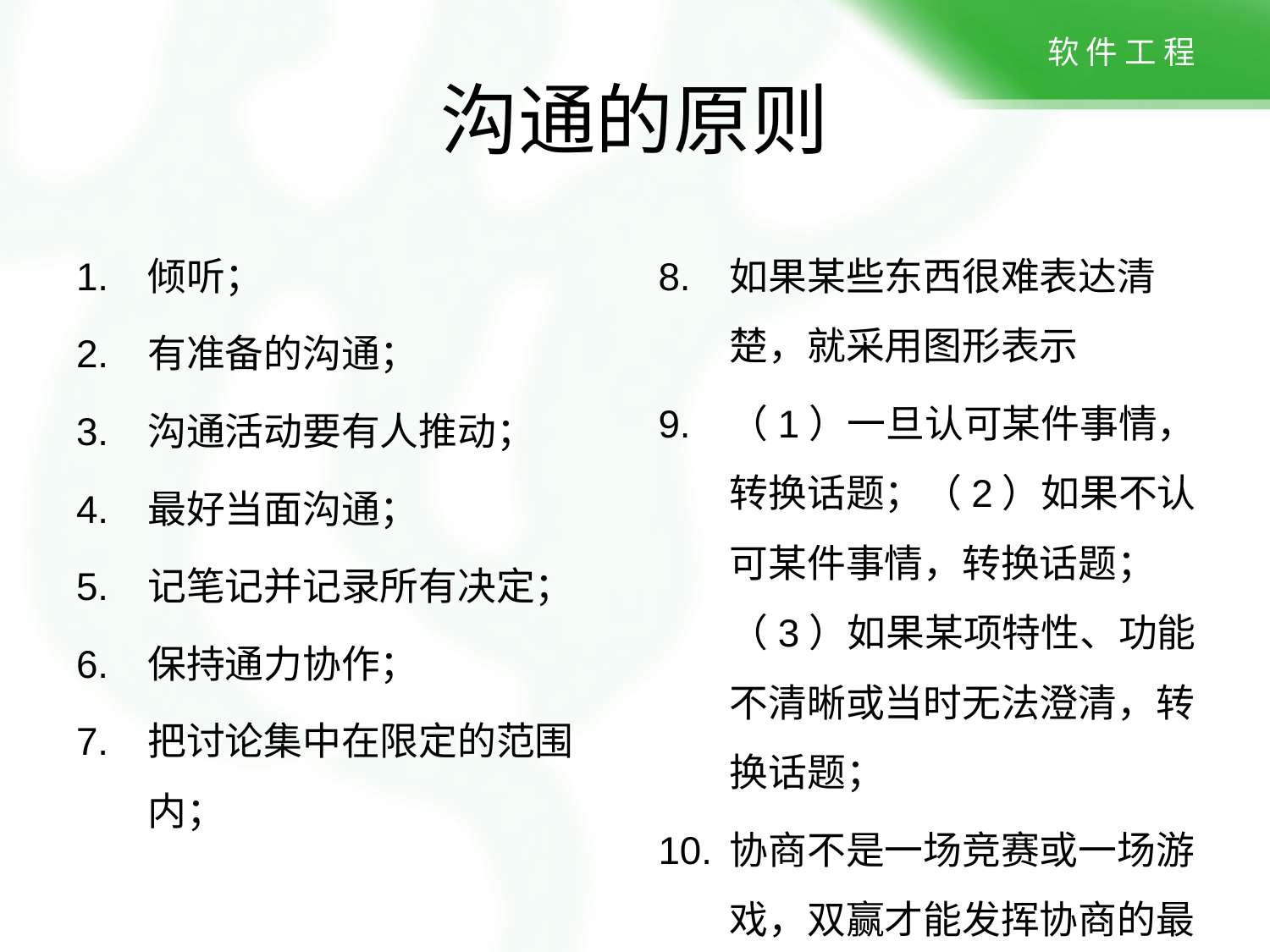

# 沟通的原则
倾听；
有准备的沟通；
沟通活动要有人推动；
最好当面沟通；
记笔记并记录所有决定；
保持通力协作；
把讨论集中在限定的范围内；

如果某些东西很难表达清楚，就采用图形表示
（1）一旦认可某件事情，转换话题；（2）如果不认可某件事情，转换话题；（3）如果某项特性、功能不清晰或当时无法澄清，转换话题；
协商不是一场竞赛或一场游戏，双赢才能发挥协商的最大价值。